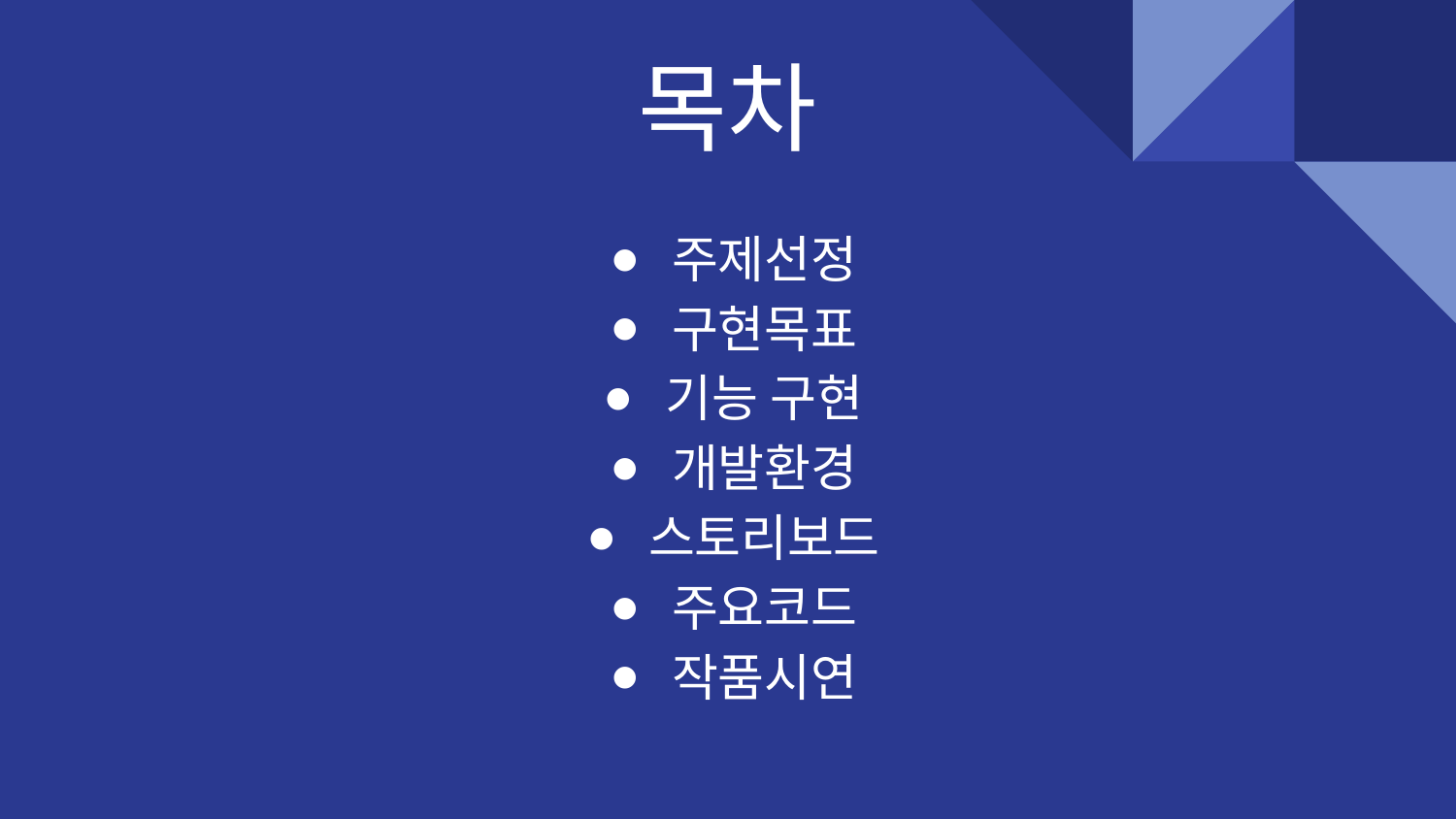

# 목차
주제선정
구현목표
기능 구현
개발환경
스토리보드
주요코드
작품시연